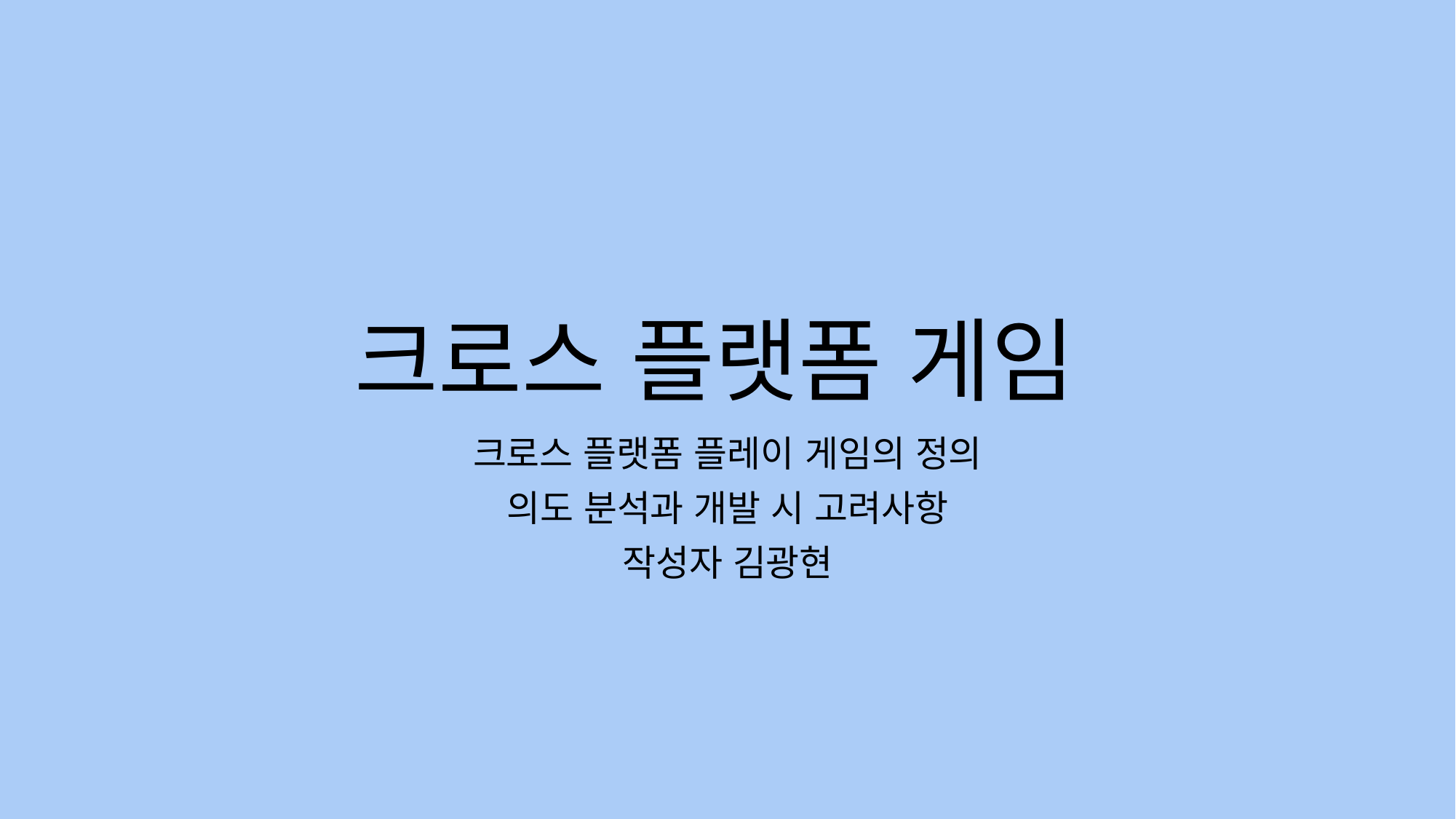

# 크로스 플랫폼 게임
크로스 플랫폼 플레이 게임의 정의
의도 분석과 개발 시 고려사항
작성자 김광현